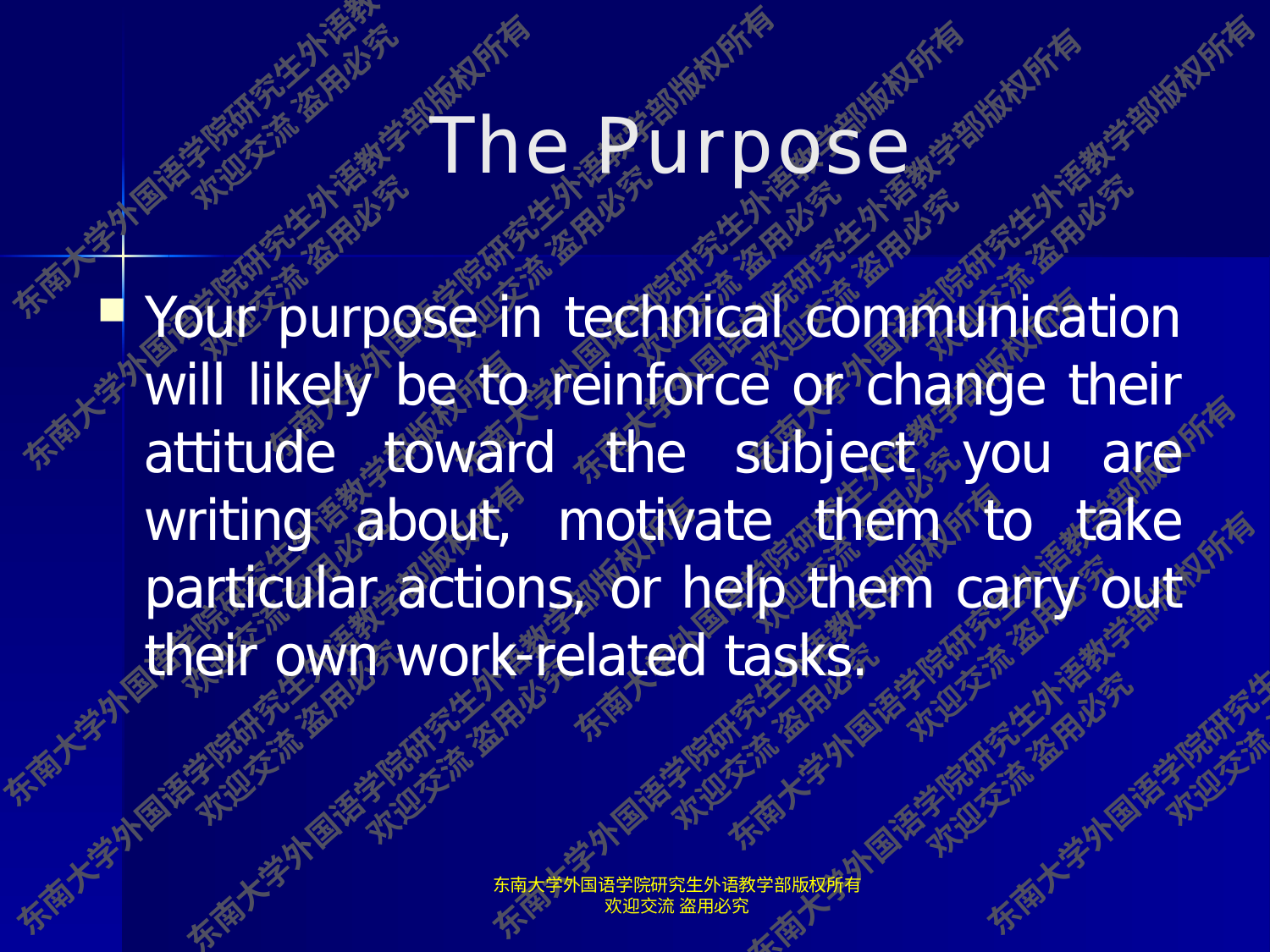

# The Purpose
Your purpose in technical communication will likely be to reinforce or change their attitude toward the subject you are writing about, motivate them to take particular actions, or help them carry out their own work-related tasks.
东南大学外国语学院研究生外语教学部版权所有 欢迎交流 盗用必究